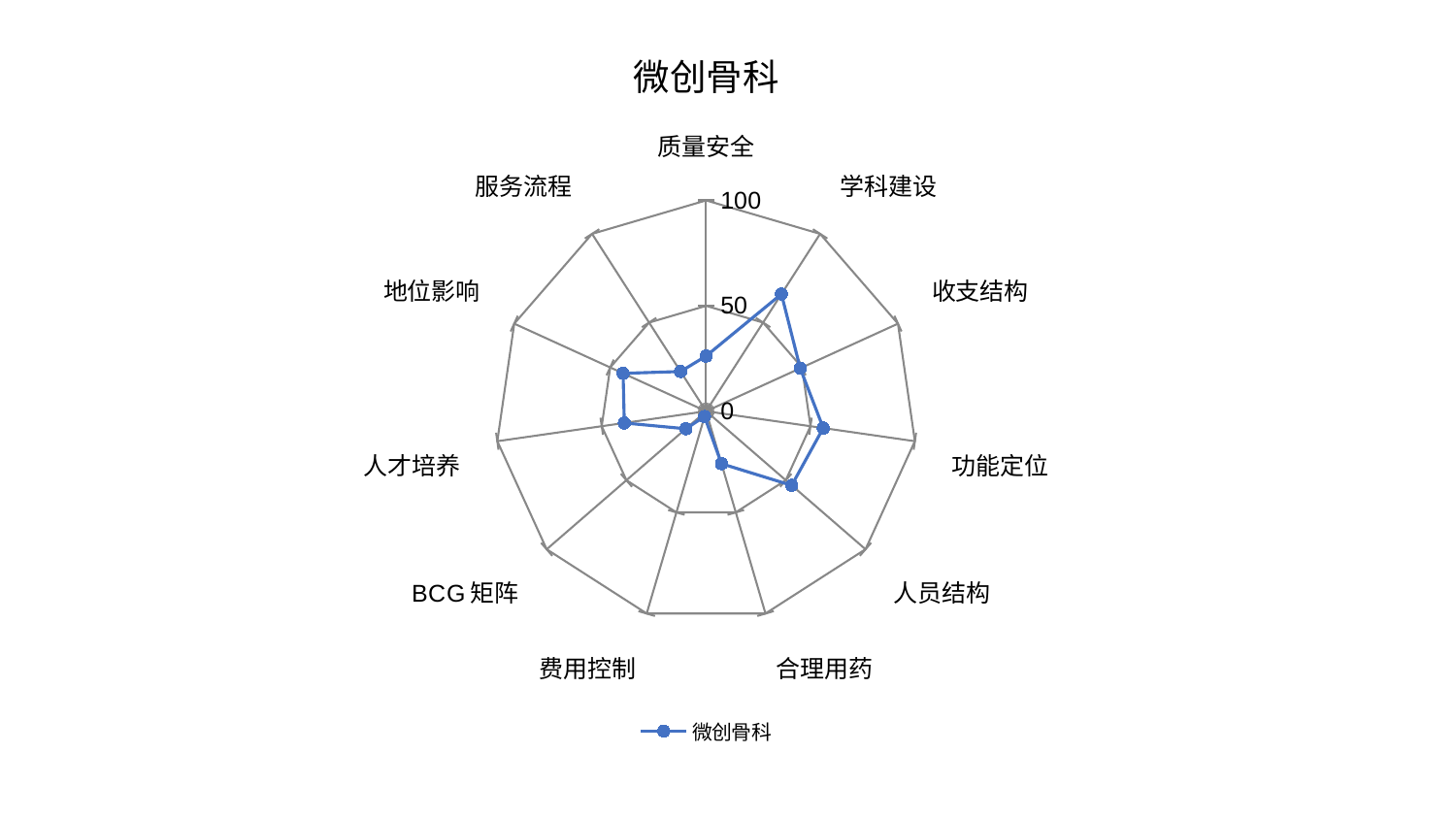

### Chart: 微创骨科

| Category | 微创骨科 |
|---|---|
| 质量安全 | 26.176324505900375 |
| 学科建设 | 66.06429905200193 |
| 收支结构 | 49.064422453234144 |
| 功能定位 | 56.12166607300994 |
| 人员结构 | 53.71186318903082 |
| 合理用药 | 25.945396756728982 |
| 费用控制 | 2.615727402570899 |
| BCG矩阵 | 12.707098573465183 |
| 人才培养 | 39.19126986984746 |
| 地位影响 | 43.27709084960526 |
| 服务流程 | 22.407384338102126 |
174